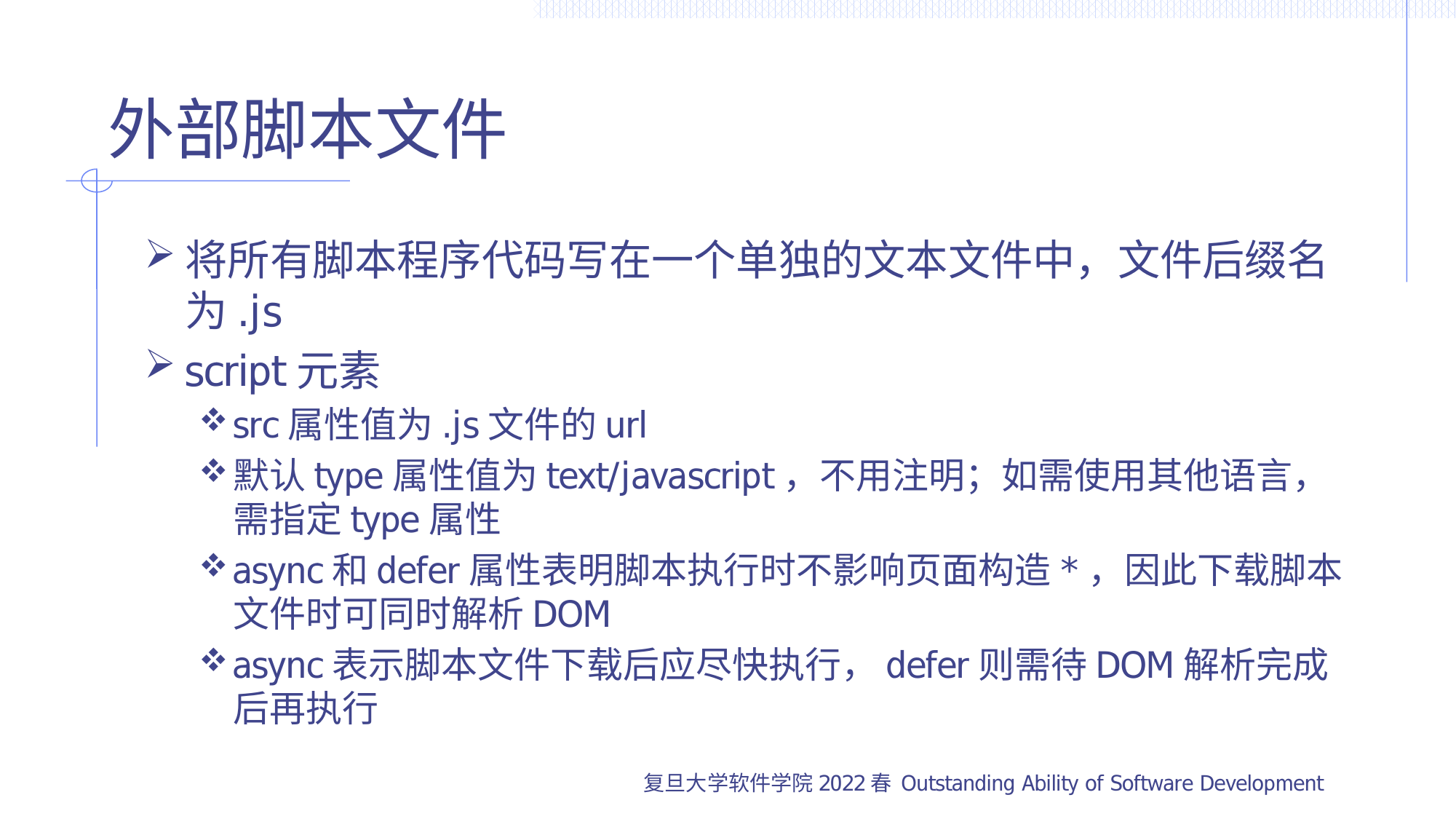

# 外部脚本文件
将所有脚本程序代码写在一个单独的文本文件中，文件后缀名为.js
script元素
src属性值为.js文件的url
默认type属性值为text/javascript，不用注明；如需使用其他语言，需指定type属性
async和defer属性表明脚本执行时不影响页面构造*，因此下载脚本文件时可同时解析DOM
async表示脚本文件下载后应尽快执行，defer则需待DOM解析完成后再执行